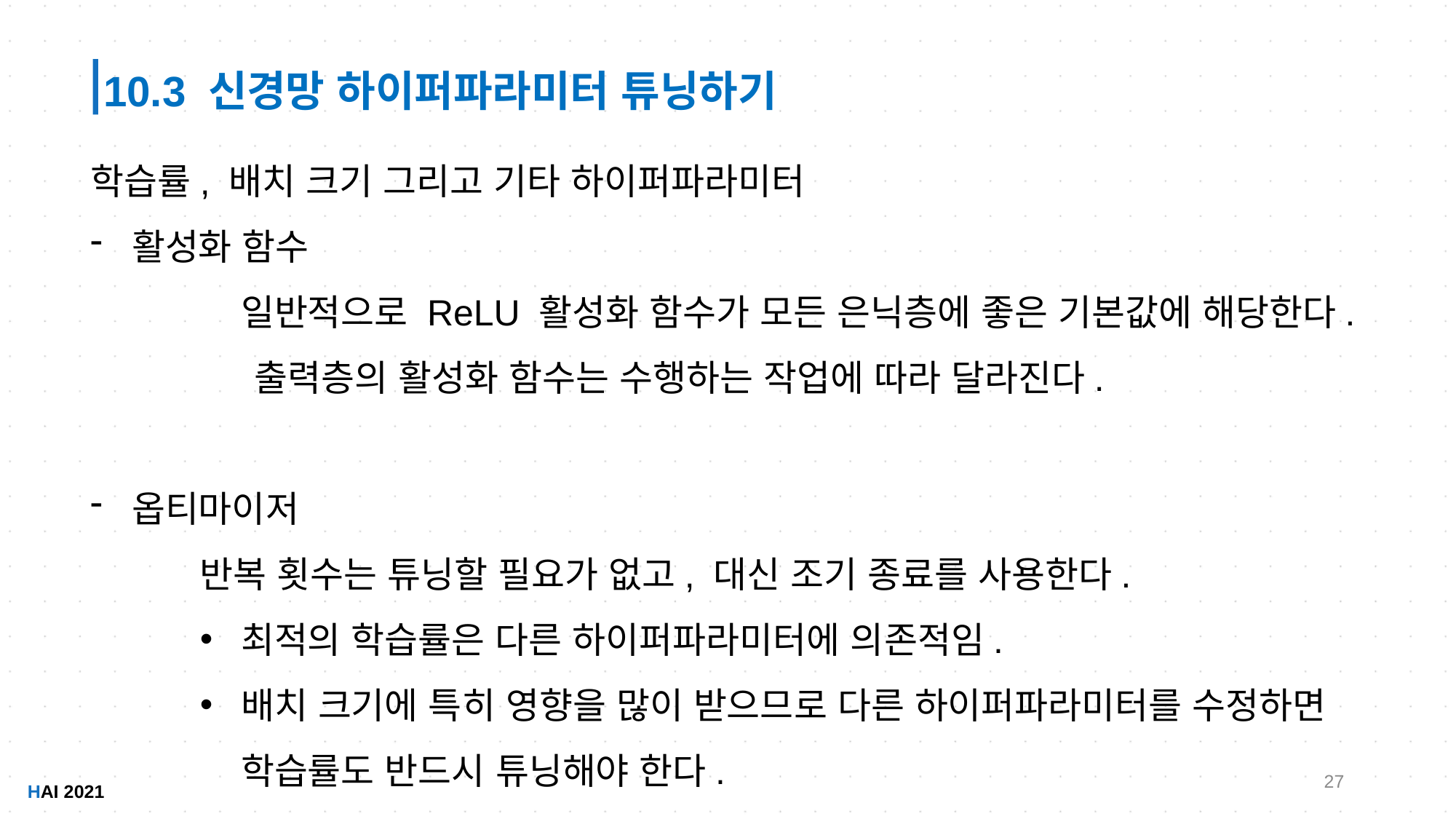

10.3 신경망 하이퍼파라미터 튜닝하기
학습률, 배치 크기 그리고 기타 하이퍼파라미터
활성화 함수
	일반적으로 ReLU 활성화 함수가 모든 은닉층에 좋은 기본값에 해당한다.
	출력층의 활성화 함수는 수행하는 작업에 따라 달라진다.

옵티마이저
반복 횟수는 튜닝할 필요가 없고, 대신 조기 종료를 사용한다.
최적의 학습률은 다른 하이퍼파라미터에 의존적임.
배치 크기에 특히 영향을 많이 받으므로 다른 하이퍼파라미터를 수정하면 학습률도 반드시 튜닝해야 한다.
27
HAI 2021